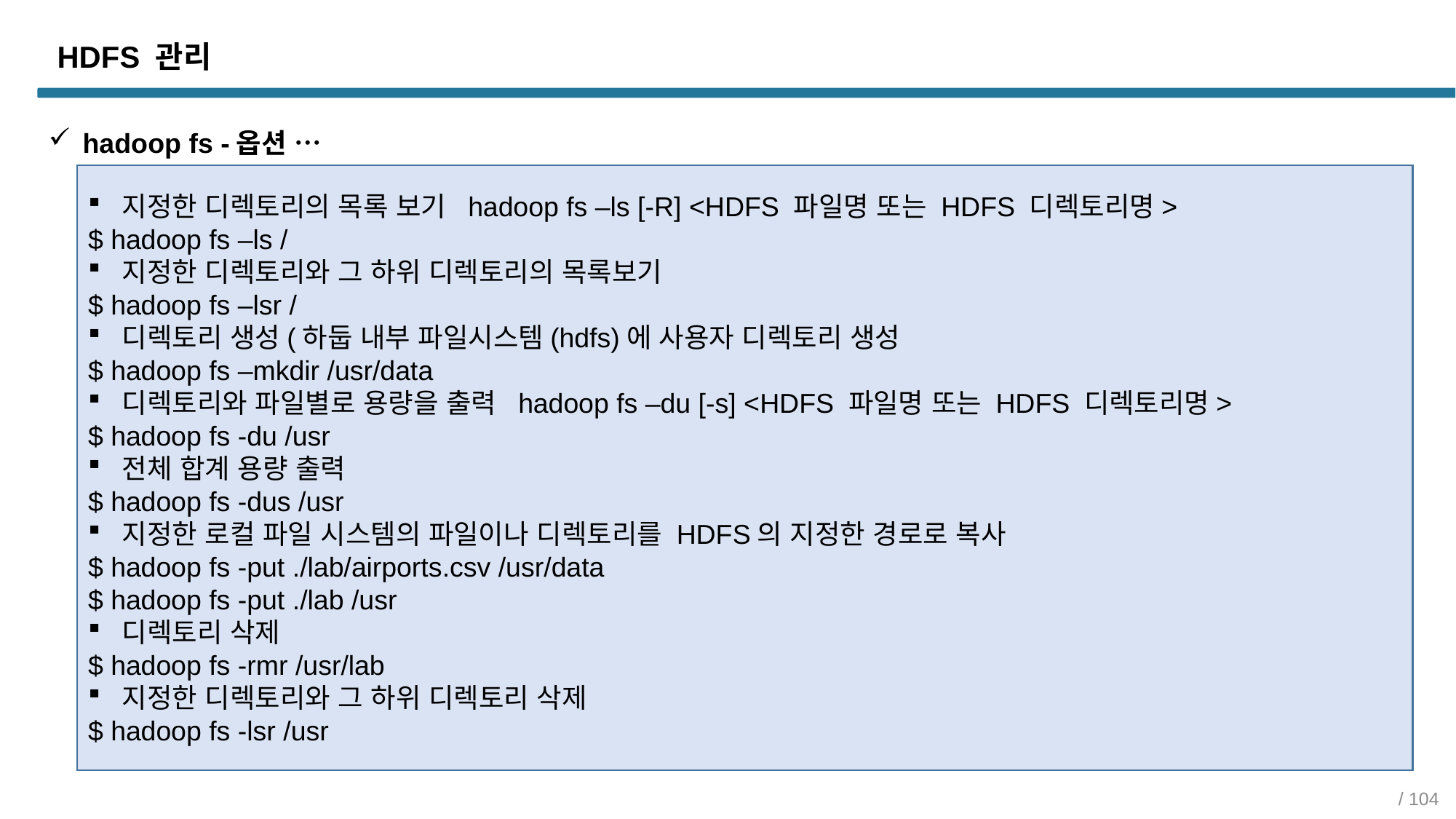

HDFS 관리
hadoop fs -옵션 …
지정한 디렉토리의 목록 보기  hadoop fs –ls [-R] <HDFS 파일명 또는 HDFS 디렉토리명>
$ hadoop fs –ls /
지정한 디렉토리와 그 하위 디렉토리의 목록보기
$ hadoop fs –lsr /
디렉토리 생성(하둡 내부 파일시스템(hdfs)에 사용자 디렉토리 생성
$ hadoop fs –mkdir /usr/data
디렉토리와 파일별로 용량을 출력  hadoop fs –du [-s] <HDFS 파일명 또는 HDFS 디렉토리명>
$ hadoop fs -du /usr
전체 합계 용량 출력
$ hadoop fs -dus /usr
지정한 로컬 파일 시스템의 파일이나 디렉토리를 HDFS의 지정한 경로로 복사
$ hadoop fs -put ./lab/airports.csv /usr/data
$ hadoop fs -put ./lab /usr
디렉토리 삭제
$ hadoop fs -rmr /usr/lab
지정한 디렉토리와 그 하위 디렉토리 삭제
$ hadoop fs -lsr /usr
/ 104